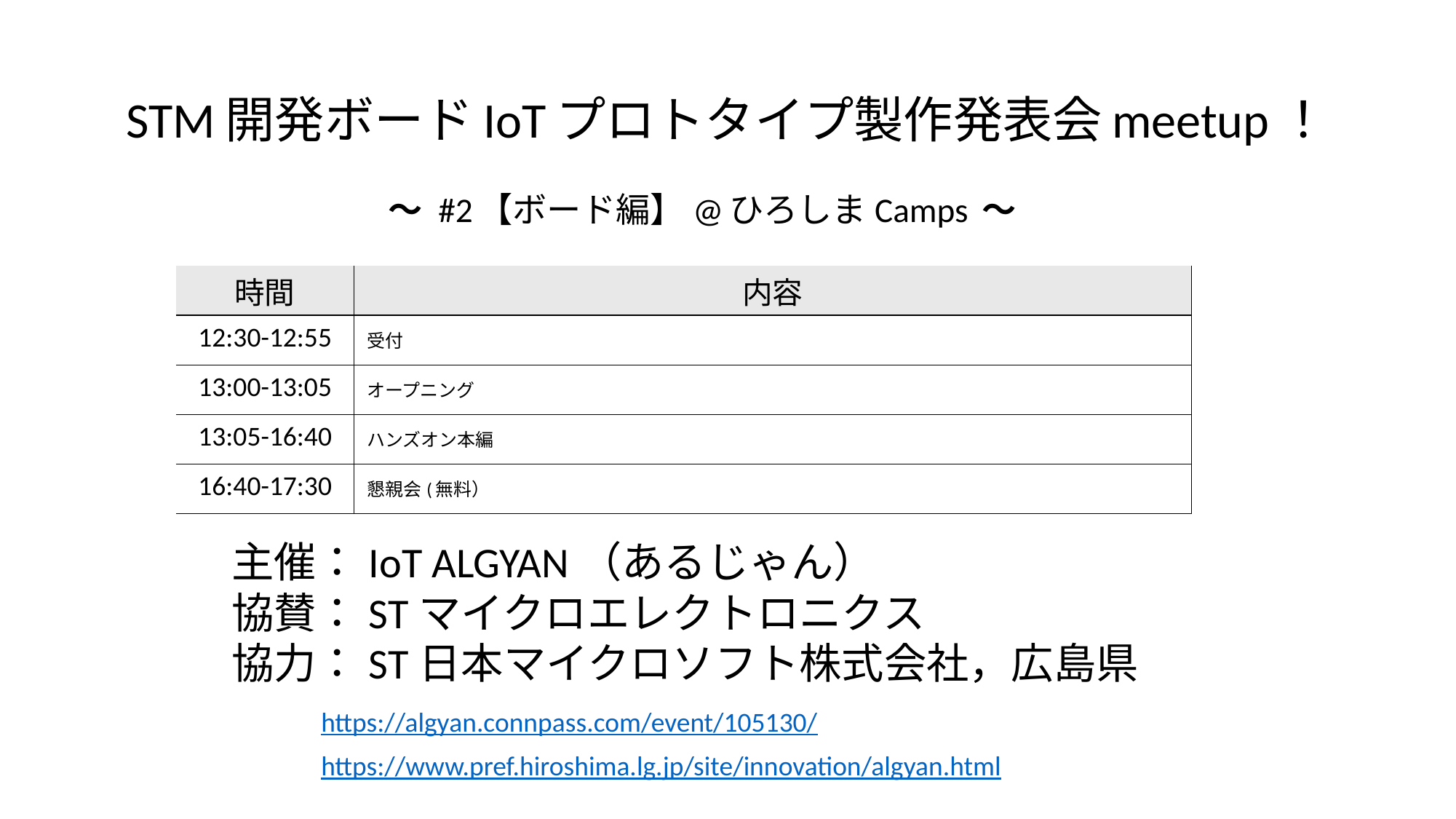

# STM開発ボードIoTプロトタイプ製作発表会meetup！
～ #2【ボード編】@ひろしまCamps ～
| 時間 | 内容 |
| --- | --- |
| 12:30-12:55 | 受付 |
| 13:00-13:05 | オープニング |
| 13:05-16:40 | ハンズオン本編 |
| 16:40-17:30 | 懇親会(無料） |
主催：IoT ALGYAN（あるじゃん）
協賛：STマイクロエレクトロニクス
協力：ST日本マイクロソフト株式会社，広島県
https://algyan.connpass.com/event/105130/
https://www.pref.hiroshima.lg.jp/site/innovation/algyan.html